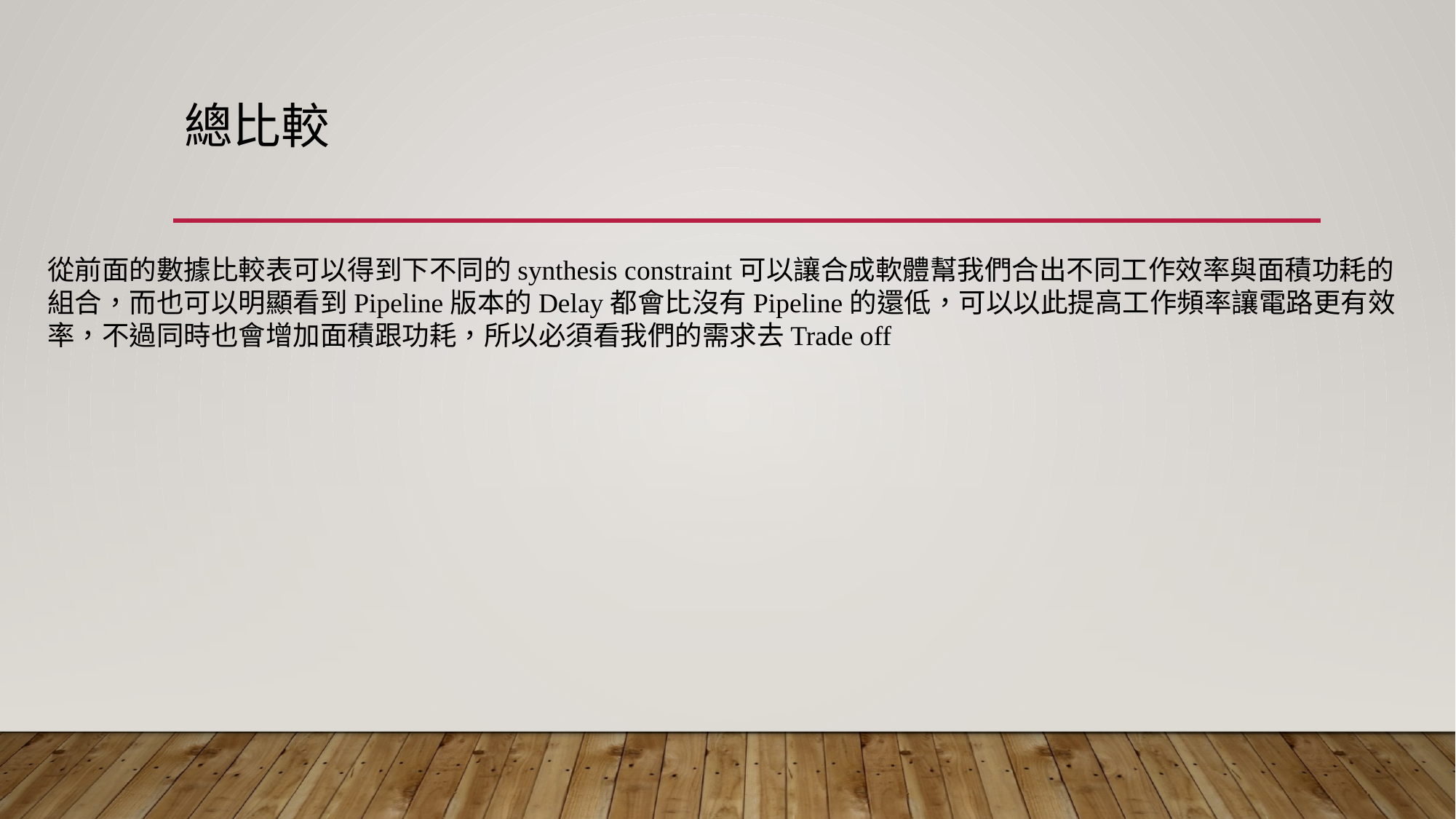

# 總比較
從前面的數據比較表可以得到下不同的synthesis constraint可以讓合成軟體幫我們合出不同工作效率與面積功耗的組合，而也可以明顯看到Pipeline版本的Delay都會比沒有Pipeline的還低，可以以此提高工作頻率讓電路更有效率，不過同時也會增加面積跟功耗，所以必須看我們的需求去Trade off